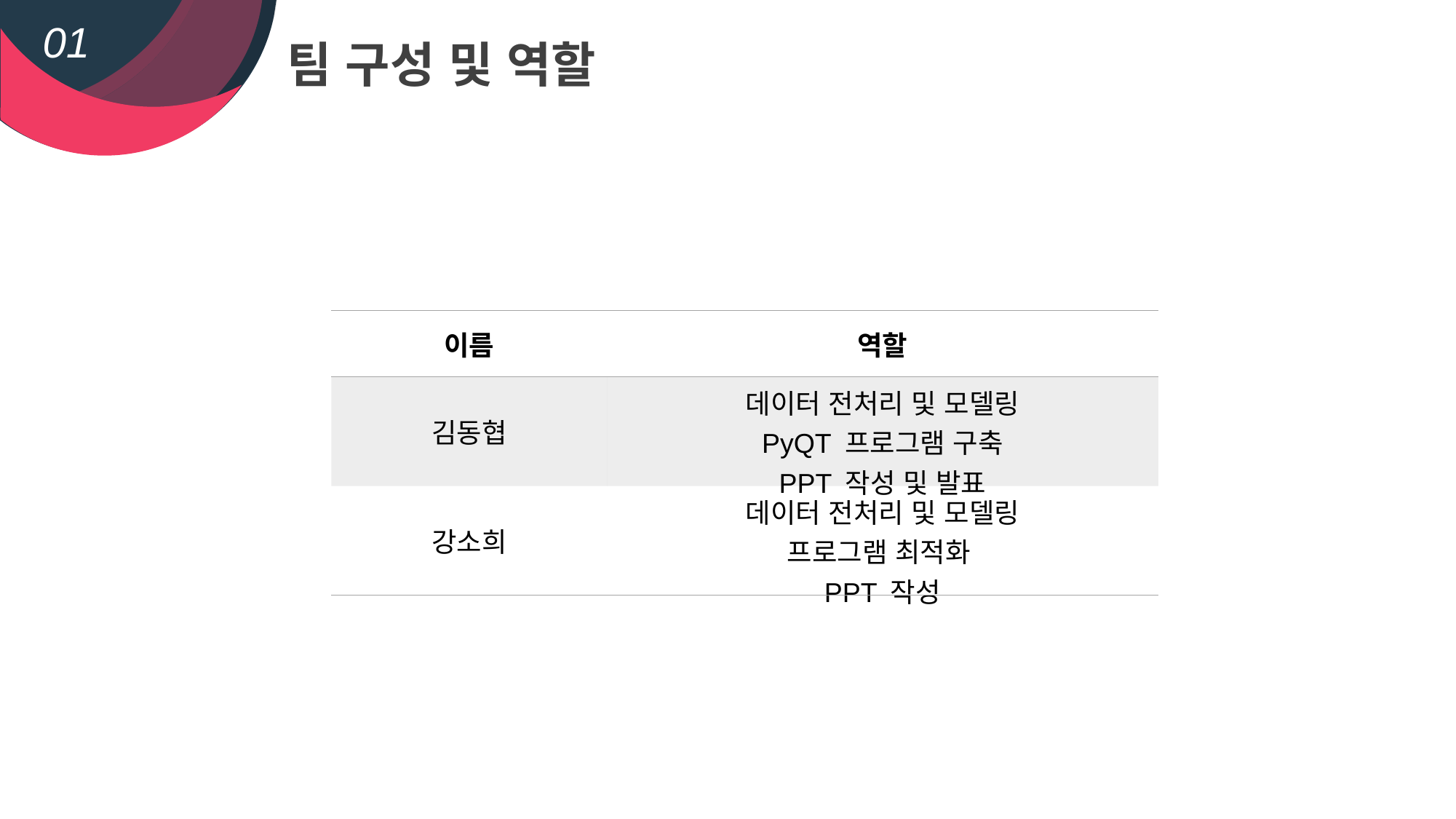

01
팀 구성 및 역할

| 이름 | 역할 |
| --- | --- |
| 김동협 | 데이터 전처리 및 모델링 PyQT 프로그램 구축 PPT 작성 및 발표 |
| 강소희 | 데이터 전처리 및 모델링 프로그램 최적화 PPT 작성 |